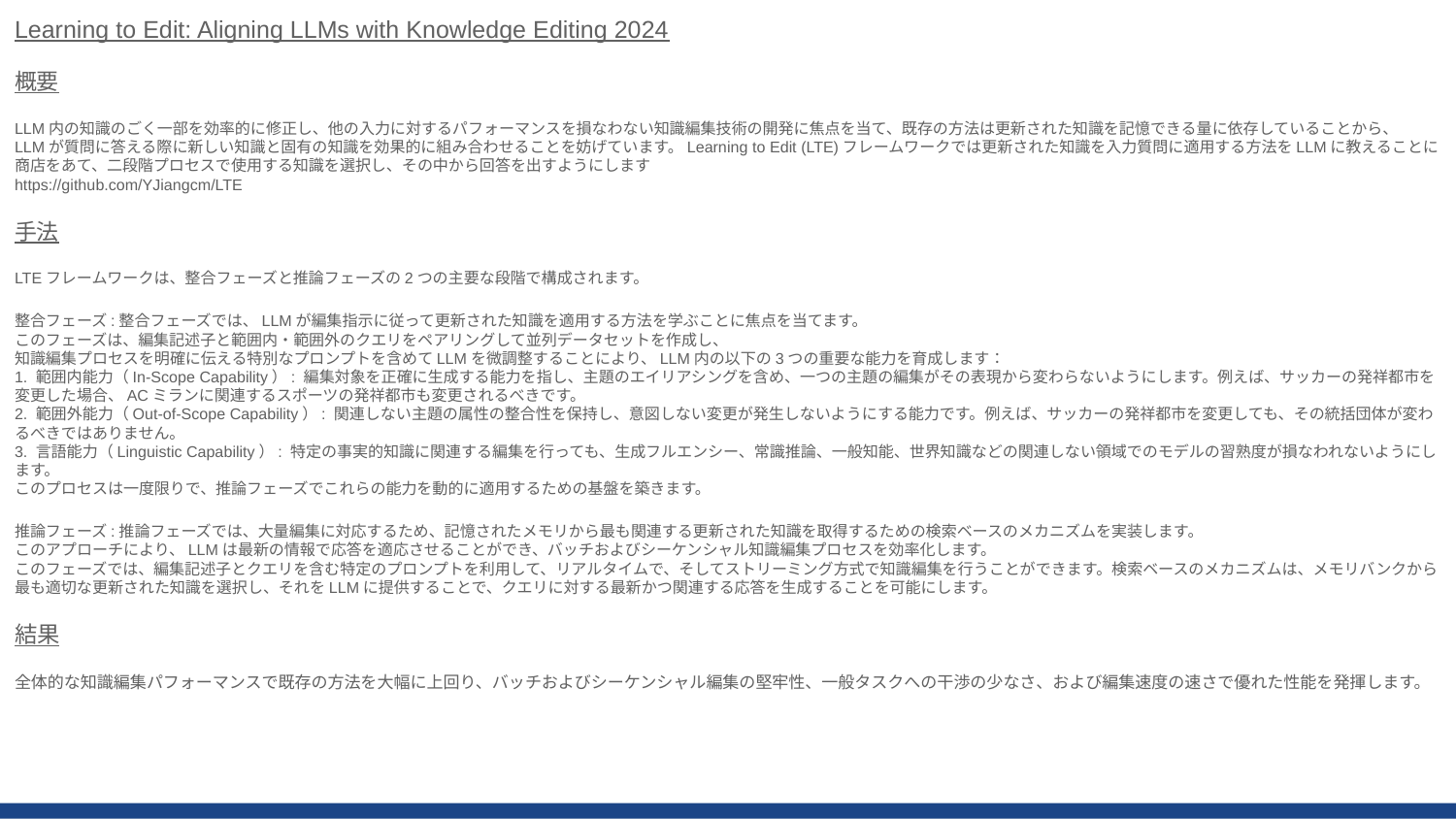

Learning to Edit: Aligning LLMs with Knowledge Editing 2024
概要
LLM内の知識のごく一部を効率的に修正し、他の入力に対するパフォーマンスを損なわない知識編集技術の開発に焦点を当て、既存の方法は更新された知識を記憶できる量に依存していることから、
LLMが質問に答える際に新しい知識と固有の知識を効果的に組み合わせることを妨げています。Learning to Edit (LTE)フレームワークでは更新された知識を入力質問に適用する方法をLLMに教えることに商店をあて、二段階プロセスで使用する知識を選択し、その中から回答を出すようにします
https://github.com/YJiangcm/LTE
手法
LTEフレームワークは、整合フェーズと推論フェーズの2つの主要な段階で構成されます。
整合フェーズ:整合フェーズでは、LLMが編集指示に従って更新された知識を適用する方法を学ぶことに焦点を当てます。
このフェーズは、編集記述子と範囲内・範囲外のクエリをペアリングして並列データセットを作成し、
知識編集プロセスを明確に伝える特別なプロンプトを含めてLLMを微調整することにより、LLM内の以下の3つの重要な能力を育成します：
1. 範囲内能力（In-Scope Capability）: 編集対象を正確に生成する能力を指し、主題のエイリアシングを含め、一つの主題の編集がその表現から変わらないようにします。例えば、サッカーの発祥都市を変更した場合、ACミランに関連するスポーツの発祥都市も変更されるべきです。
2. 範囲外能力（Out-of-Scope Capability）: 関連しない主題の属性の整合性を保持し、意図しない変更が発生しないようにする能力です。例えば、サッカーの発祥都市を変更しても、その統括団体が変わるべきではありません。
3. 言語能力（Linguistic Capability）: 特定の事実的知識に関連する編集を行っても、生成フルエンシー、常識推論、一般知能、世界知識などの関連しない領域でのモデルの習熟度が損なわれないようにします。
このプロセスは一度限りで、推論フェーズでこれらの能力を動的に適用するための基盤を築きます。
推論フェーズ:推論フェーズでは、大量編集に対応するため、記憶されたメモリから最も関連する更新された知識を取得するための検索ベースのメカニズムを実装します。
このアプローチにより、LLMは最新の情報で応答を適応させることができ、バッチおよびシーケンシャル知識編集プロセスを効率化します。
このフェーズでは、編集記述子とクエリを含む特定のプロンプトを利用して、リアルタイムで、そしてストリーミング方式で知識編集を行うことができます。検索ベースのメカニズムは、メモリバンクから最も適切な更新された知識を選択し、それをLLMに提供することで、クエリに対する最新かつ関連する応答を生成することを可能にします。
結果
全体的な知識編集パフォーマンスで既存の方法を大幅に上回り、バッチおよびシーケンシャル編集の堅牢性、一般タスクへの干渉の少なさ、および編集速度の速さで優れた性能を発揮します。